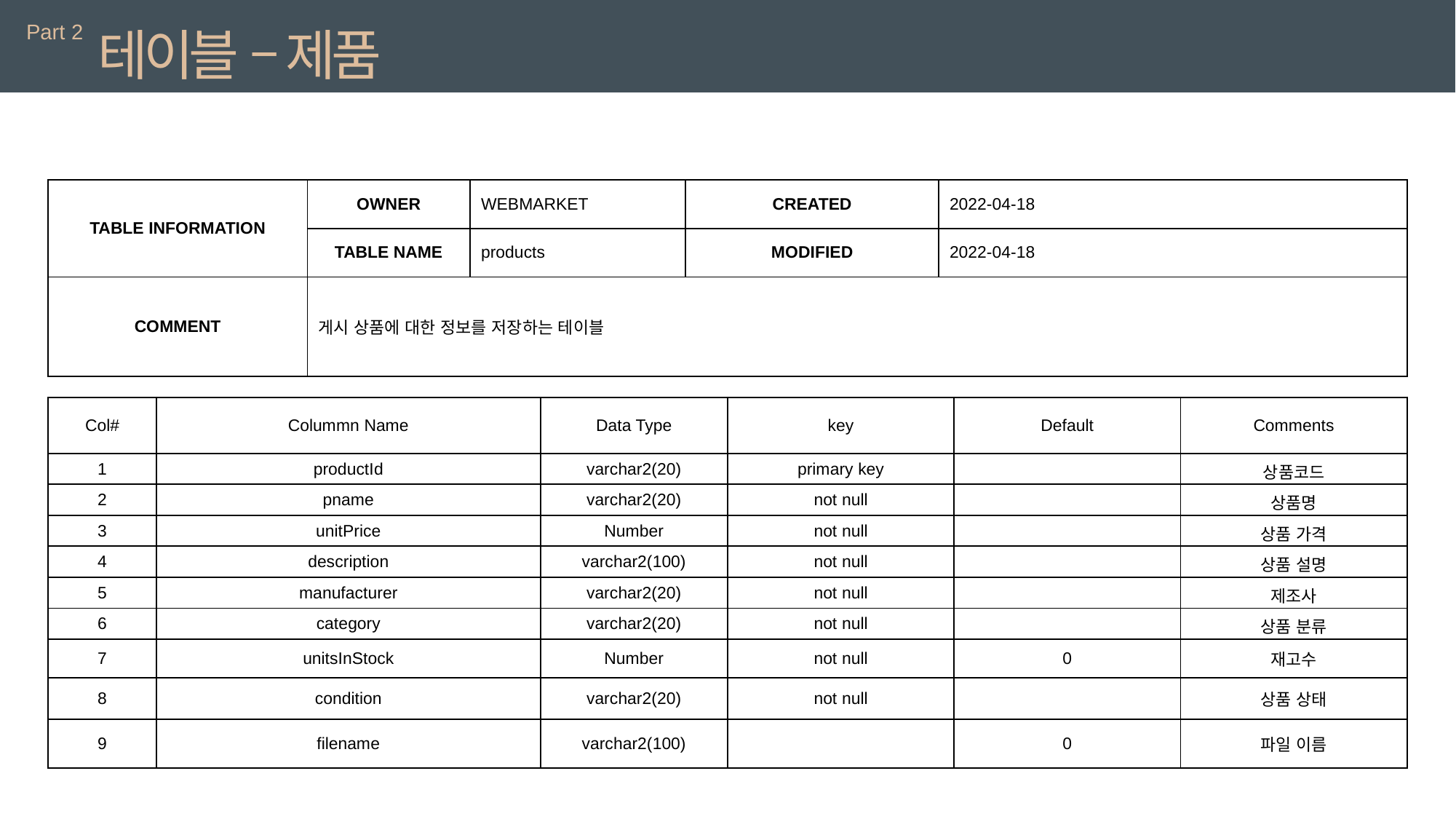

Part 2
테이블 – 제품
| TABLE INFORMATION | OWNER | WEBMARKET | CREATED | 2022-04-18 |
| --- | --- | --- | --- | --- |
|  | TABLE NAME | products | MODIFIED | 2022-04-18 |
| COMMENT | 게시 상품에 대한 정보를 저장하는 테이블 |  |  |  |
| Col# | Colummn Name | Data Type | key | Default | Comments |
| --- | --- | --- | --- | --- | --- |
| 1 | productId | varchar2(20) | primary key |  | 상품코드 |
| 2 | pname | varchar2(20) | not null |  | 상품명 |
| 3 | unitPrice | Number | not null |  | 상품 가격 |
| 4 | description | varchar2(100) | not null |  | 상품 설명 |
| 5 | manufacturer | varchar2(20) | not null |  | 제조사 |
| 6 | category | varchar2(20) | not null |  | 상품 분류 |
| 7 | unitsInStock | Number | not null | 0 | 재고수 |
| 8 | condition | varchar2(20) | not null |  | 상품 상태 |
| 9 | filename | varchar2(100) |  | 0 | 파일 이름 |